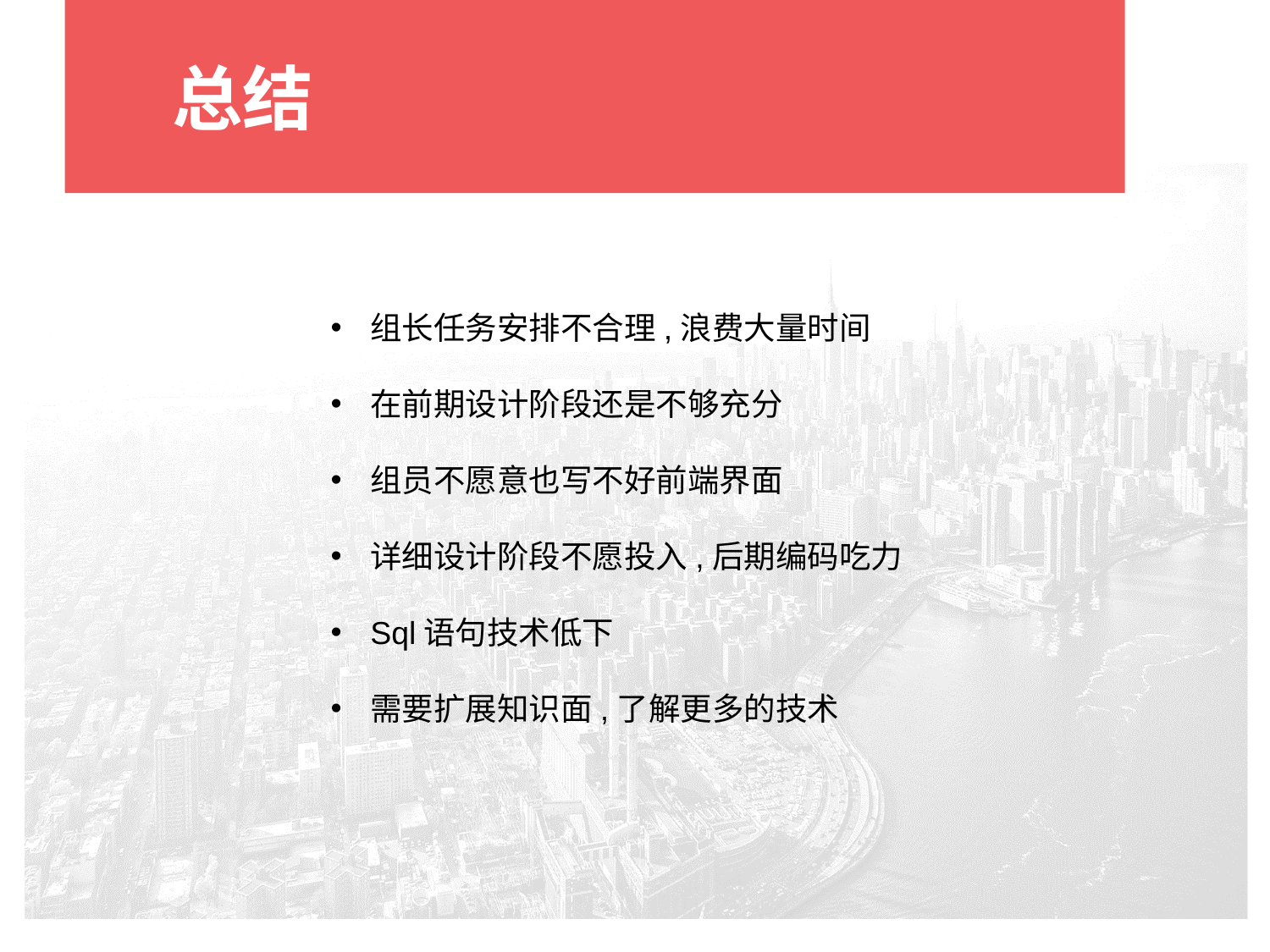

总结
组长任务安排不合理,浪费大量时间

在前期设计阶段还是不够充分

组员不愿意也写不好前端界面

详细设计阶段不愿投入,后期编码吃力

Sql语句技术低下

需要扩展知识面,了解更多的技术